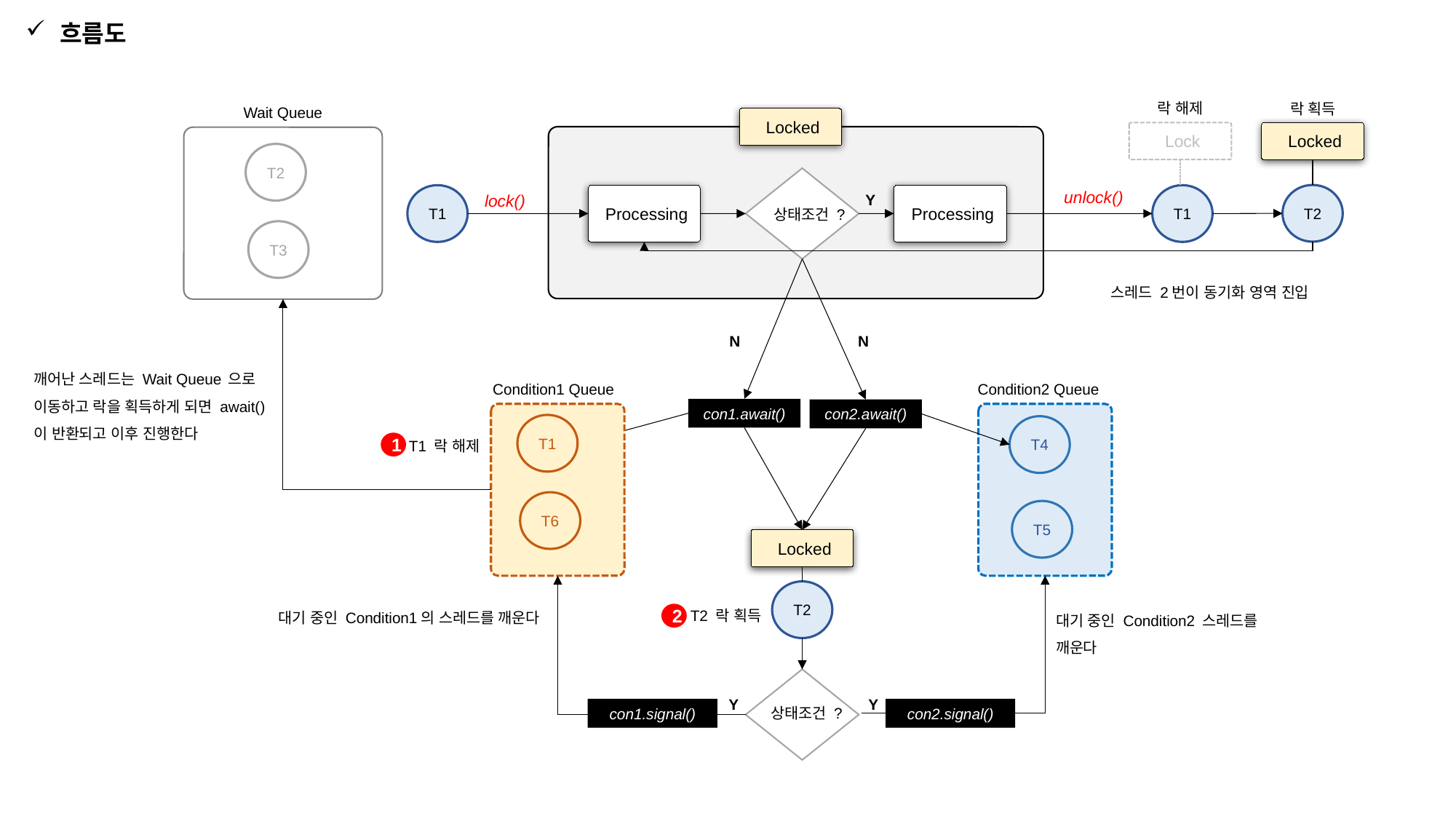

흐름도
락 해제
락 획득
Wait Queue
 Locked
 Lock
 Locked

T2

unlock()
lock()
Y
T2
T1
 Processing
 Processing
T1
상태조건 ?
T3
스레드 2번이 동기화 영역 진입
N
N
깨어난 스레드는 Wait Queue 으로 이동하고 락을 획득하게 되면 await() 이 반환되고 이후 진행한다
Condition2 Queue
Condition1 Queue
con1.await()
con2.await()

T1
T4
T1 락 해제
1
T6
T5
 Locked
T2
대기 중인 Condition1의 스레드를 깨운다
대기 중인 Condition2 스레드를 깨운다
T2 락 획득
2

Y
Y
상태조건 ?
con2.signal()
con1.signal()